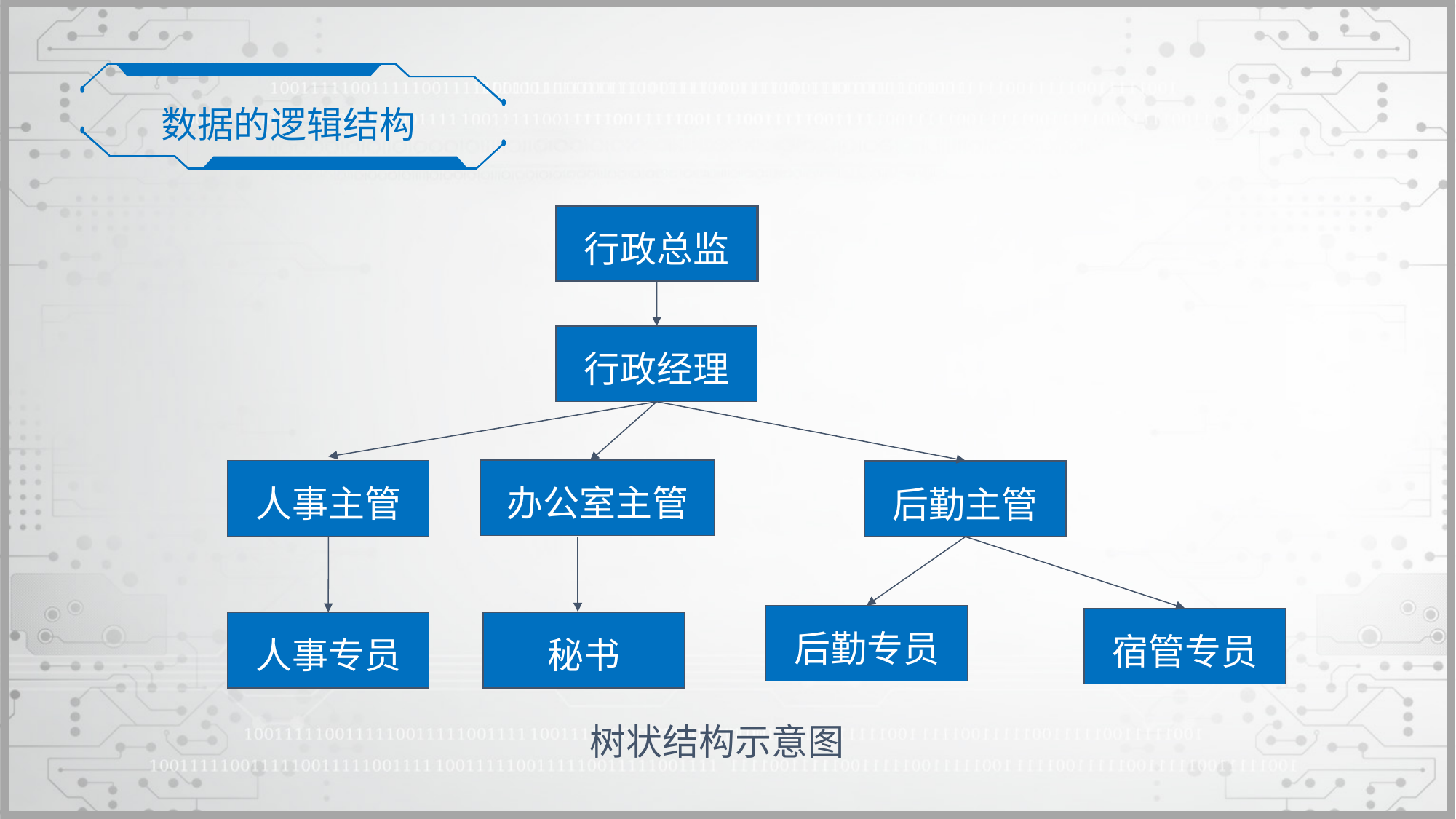

数据的逻辑结构
行政总监
行政经理
人事主管
后勤主管
后勤专员
宿管专员
人事专员
秘书
办公室主管
树状结构示意图